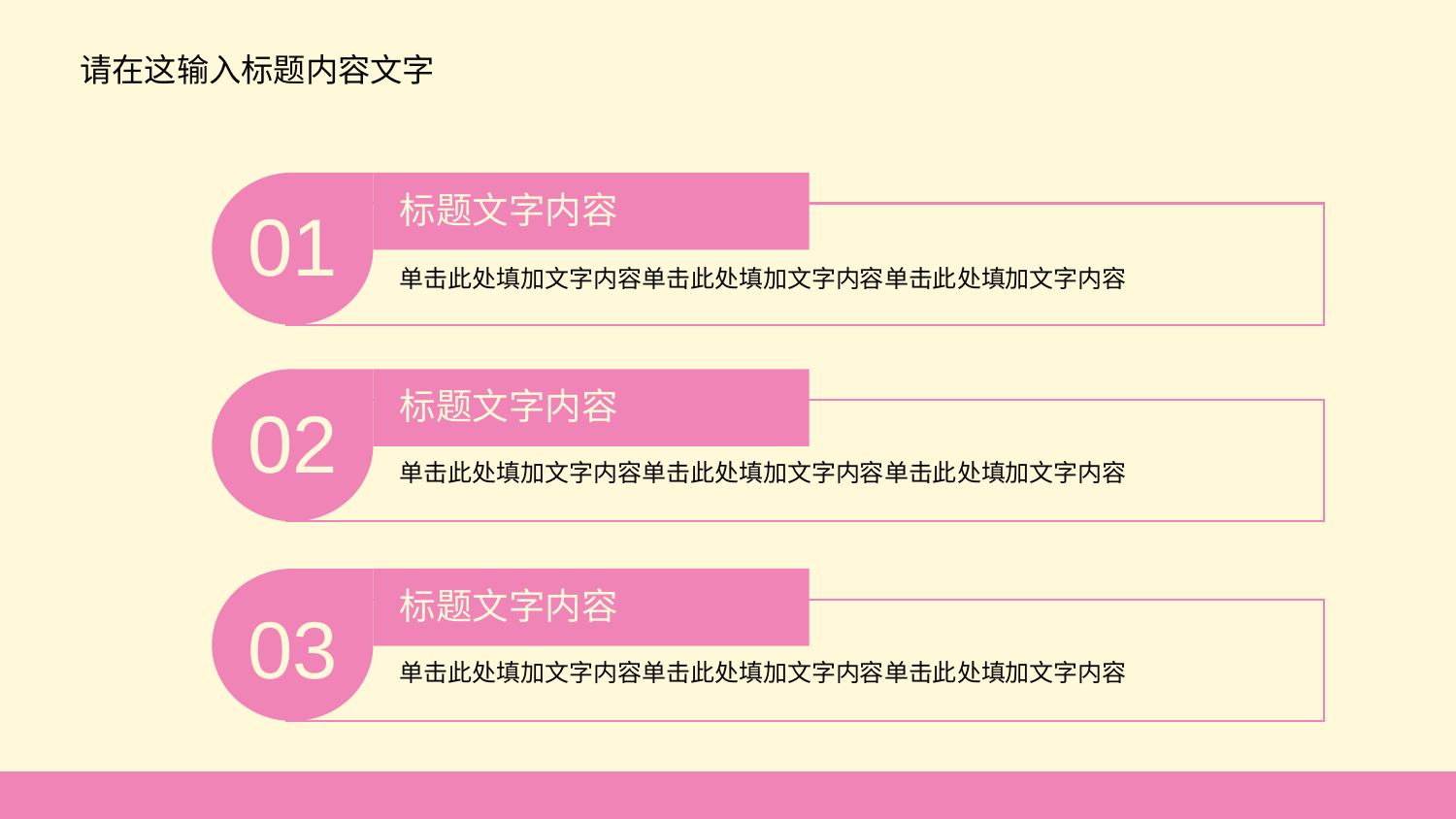

请在这输入标题内容文字

标题文字内容
01

单击此处填加文字内容单击此处填加文字内容单击此处填加文字内容

标题文字内容
02

单击此处填加文字内容单击此处填加文字内容单击此处填加文字内容

标题文字内容
03

单击此处填加文字内容单击此处填加文字内容单击此处填加文字内容